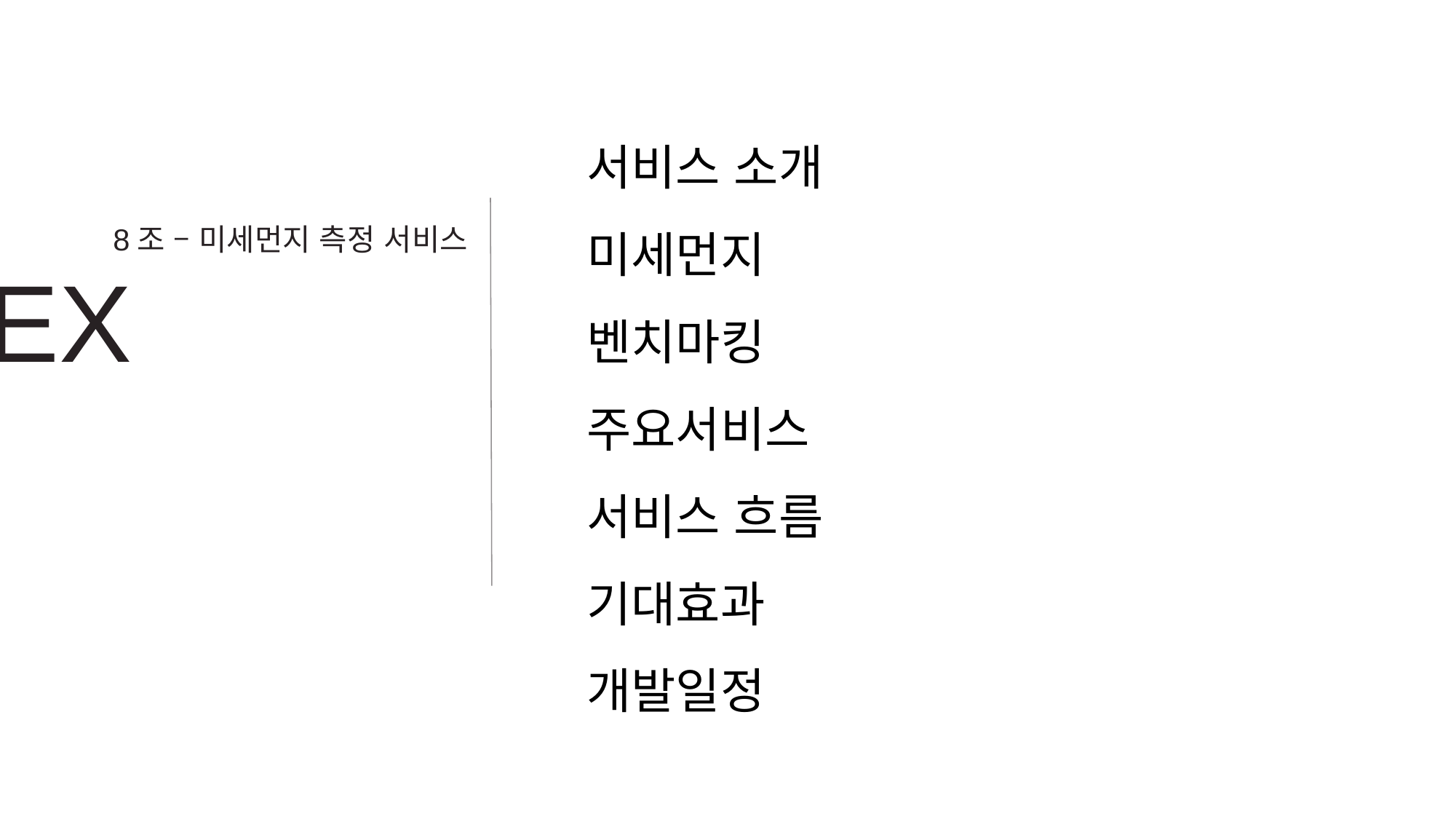

서비스 소개
미세먼지
벤치마킹
주요서비스
서비스 흐름
기대효과
개발일정
8조 – 미세먼지 측정 서비스
INDEX